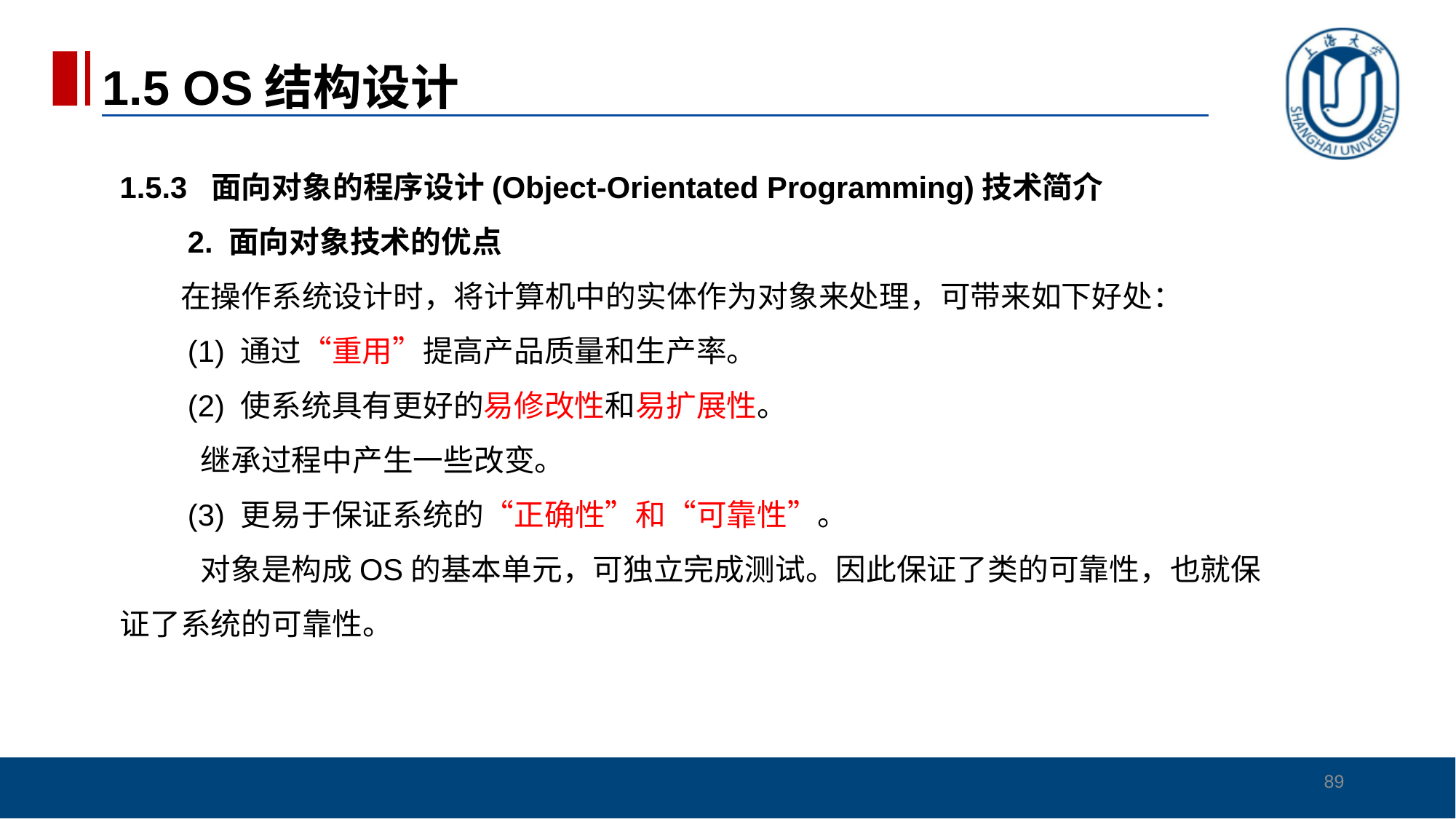

1.5 OS结构设计
# 1.5.3  面向对象的程序设计(Object-Orientated Programming)技术简介 　　2. 面向对象技术的优点 　　在操作系统设计时，将计算机中的实体作为对象来处理，可带来如下好处： 　　(1) 通过“重用”提高产品质量和生产率。 　　(2) 使系统具有更好的易修改性和易扩展性。 继承过程中产生一些改变。 　　(3) 更易于保证系统的“正确性”和“可靠性”。 对象是构成OS的基本单元，可独立完成测试。因此保证了类的可靠性，也就保证了系统的可靠性。
89